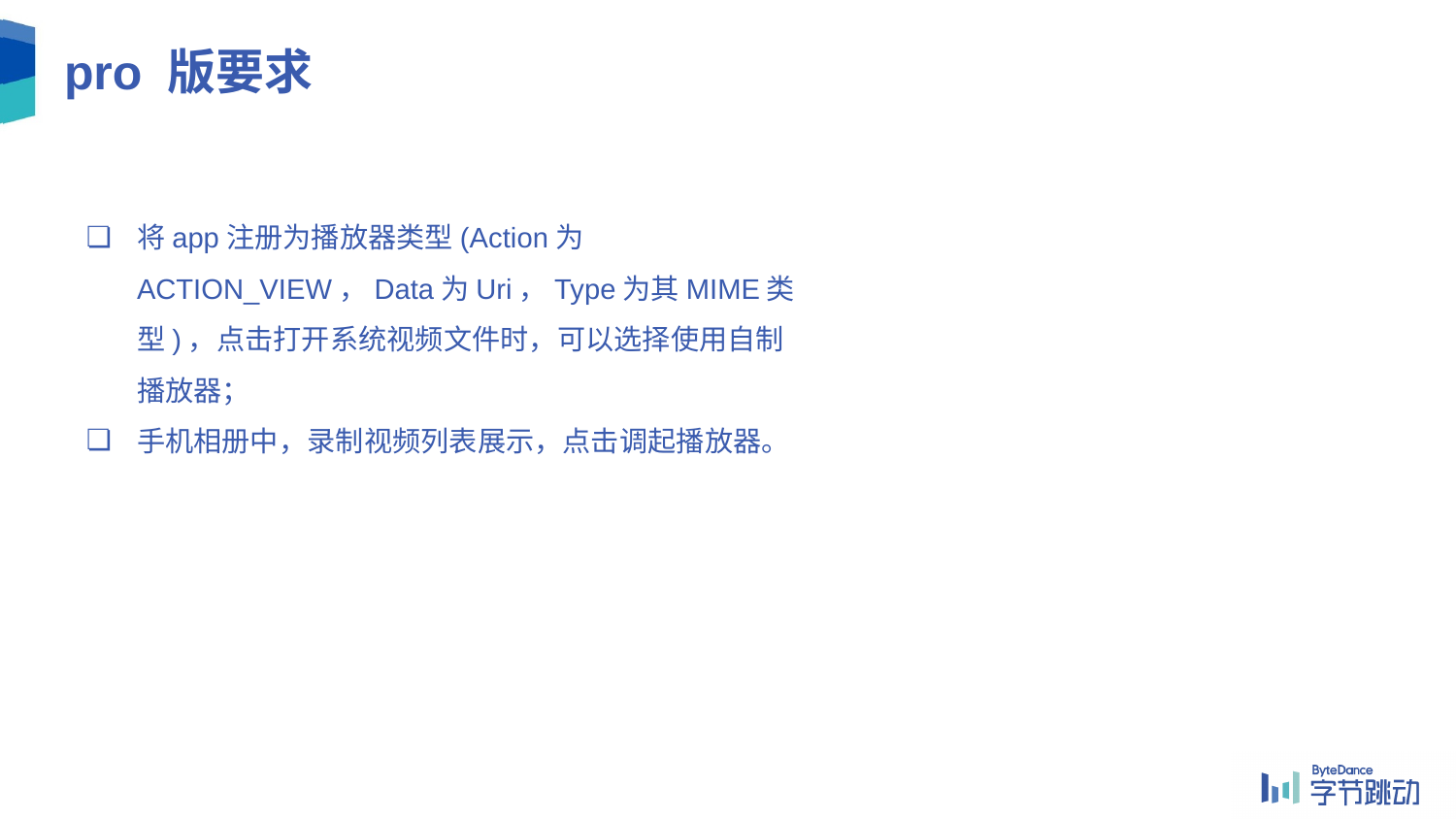

# pro 版要求
将app注册为播放器类型(Action为ACTION_VIEW，Data为Uri，Type为其MIME类型)，点击打开系统视频文件时，可以选择使用自制播放器；
手机相册中，录制视频列表展示，点击调起播放器。